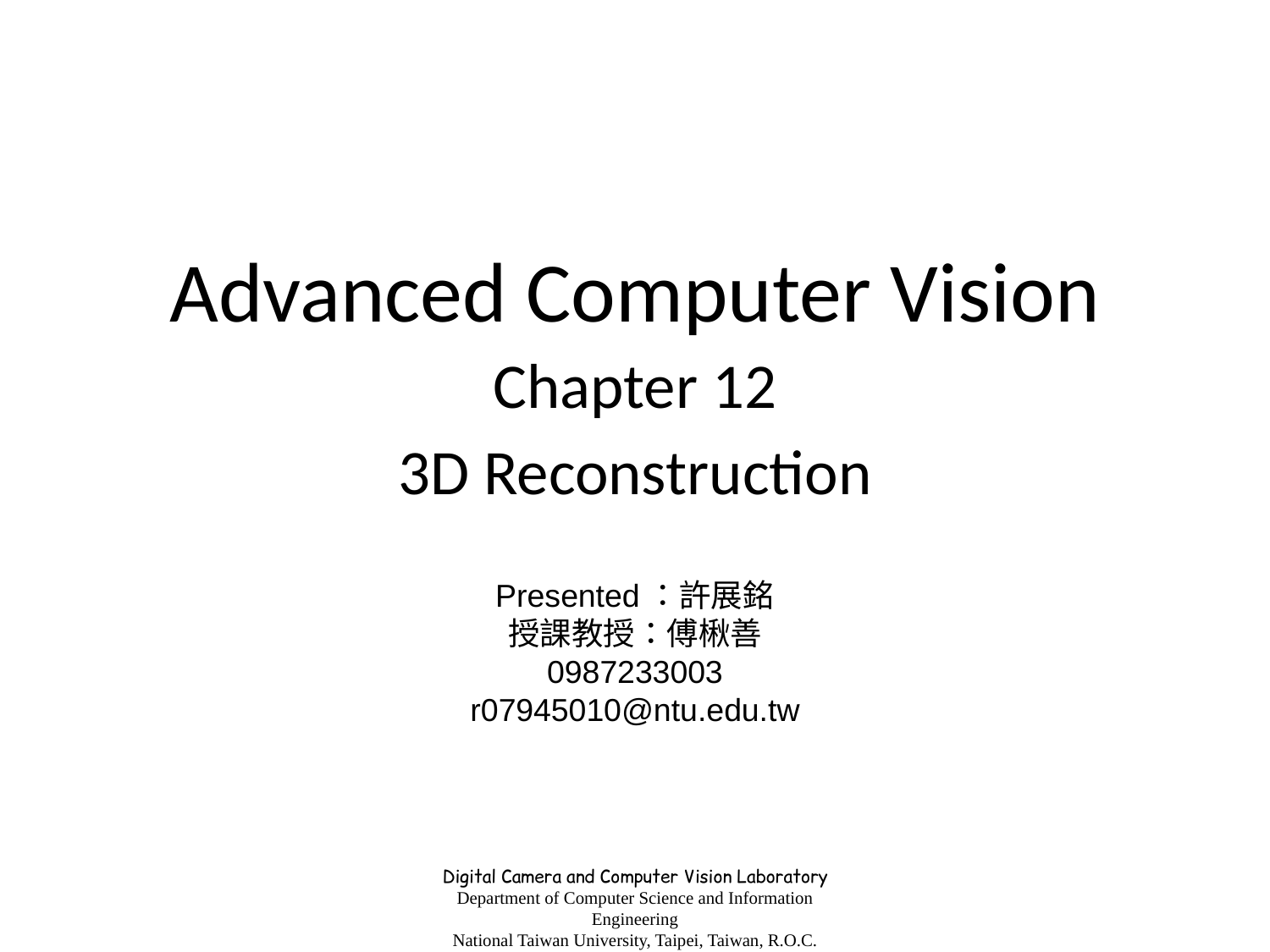

# Advanced Computer Vision
Chapter 12
3D Reconstruction
Presented：許展銘
授課教授：傅楸善
0987233003
r07945010@ntu.edu.tw
Digital Camera and Computer Vision Laboratory
Department of Computer Science and Information Engineering
National Taiwan University, Taipei, Taiwan, R.O.C.